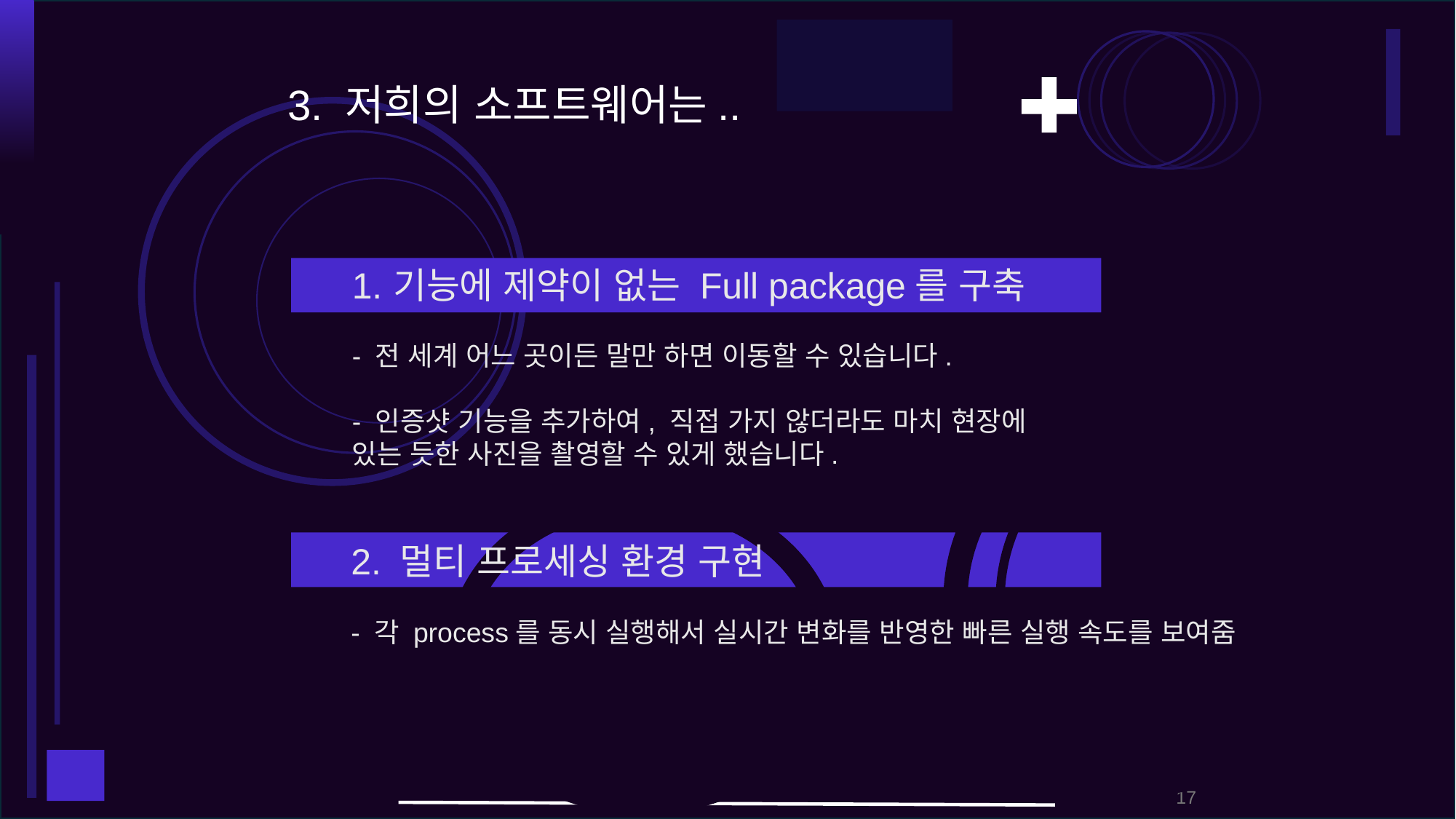

3. 저희의 소프트웨어는..

기능에 제약이 없는 Full package를 구축

- 전 세계 어느 곳이든 말만 하면 이동할 수 있습니다.

- 인증샷 기능을 추가하여, 직접 가지 않더라도 마치 현장에 있는 듯한 사진을 촬영할 수 있게 했습니다.

2. 멀티 프로세싱 환경 구현

- 각 process를 동시 실행해서 실시간 변화를 반영한 빠른 실행 속도를 보여줌

17